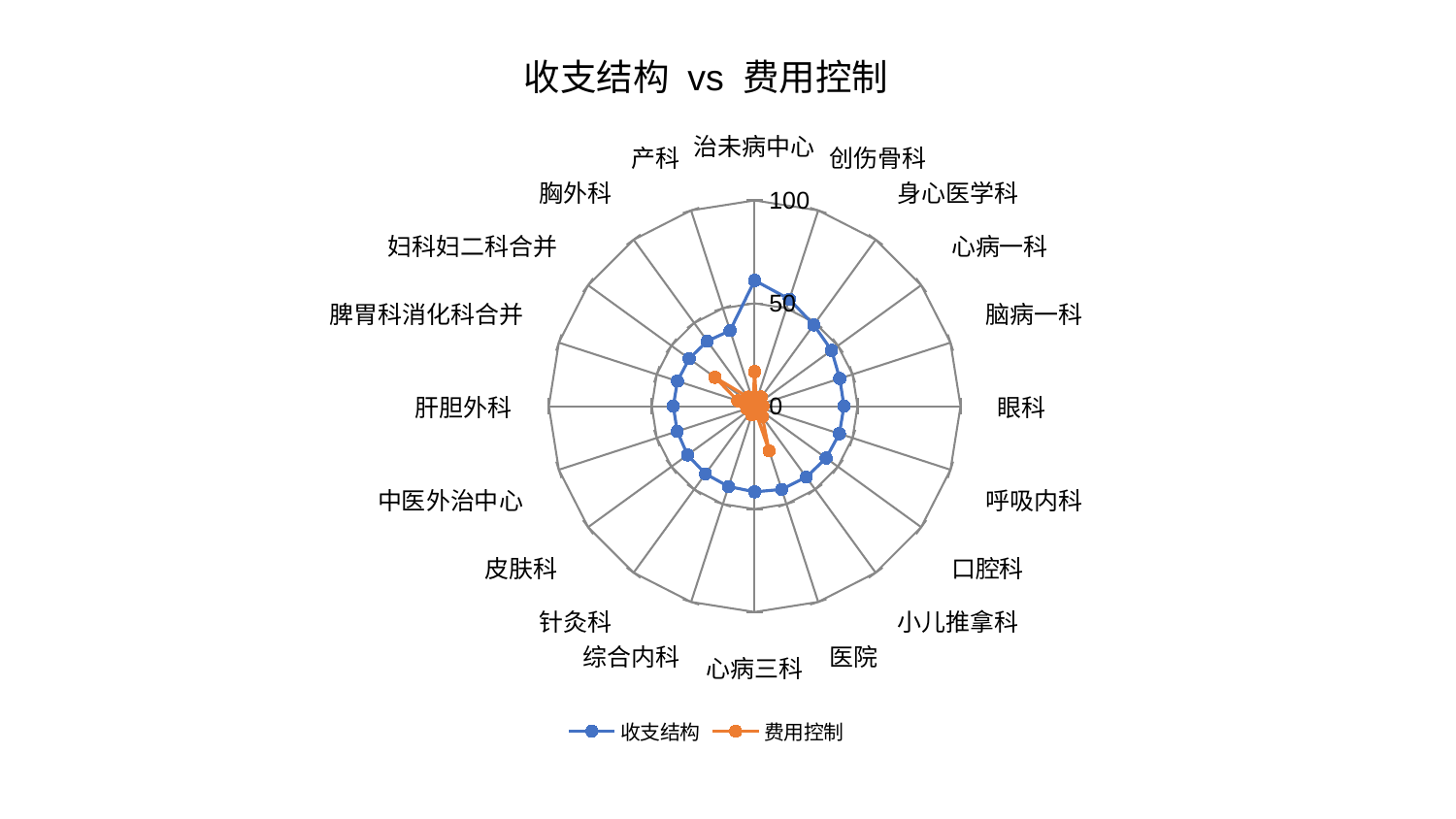

### Chart: 收支结构 vs 费用控制

| Category | 收支结构 | 费用控制 |
|---|---|---|
| 治未病中心 | 61.11345580211096 | 16.803023099003198 |
| 创伤骨科 | 54.645696249781146 | 2.5718062506136725 |
| 身心医学科 | 48.81303874103321 | 5.4920482919258795 |
| 心病一科 | 46.19640531632129 | 2.055539993906754 |
| 脑病一科 | 43.47909838589435 | 1.3773534569245875 |
| 眼科 | 43.37784866932327 | 4.107713209616197 |
| 呼吸内科 | 43.287004082647975 | 2.126192338843748 |
| 口腔科 | 42.92092925279742 | 3.6276351816548984 |
| 小儿推拿科 | 42.6342351006775 | 6.3571846083068175 |
| 医院 | 42.5303623361795 | 22.868001588837735 |
| 心病三科 | 41.645851082816876 | 1.4737562748697446 |
| 综合内科 | 41.02150228921415 | 4.512120464949432 |
| 针灸科 | 40.653527170839524 | 3.144454602498925 |
| 皮肤科 | 40.32885575605655 | 2.960482388471812 |
| 中医外治中心 | 39.57336064406432 | 3.8967821395583186 |
| 肝胆外科 | 39.50543749816339 | 4.041129220138163 |
| 脾胃科消化科合并 | 39.438940790077815 | 8.615227920487929 |
| 妇科妇二科合并 | 39.328907116078966 | 23.83019298435573 |
| 胸外科 | 39.105390915311226 | 5.426423355295266 |
| 产科 | 38.62366263877757 | 2.545402708999961 |
71